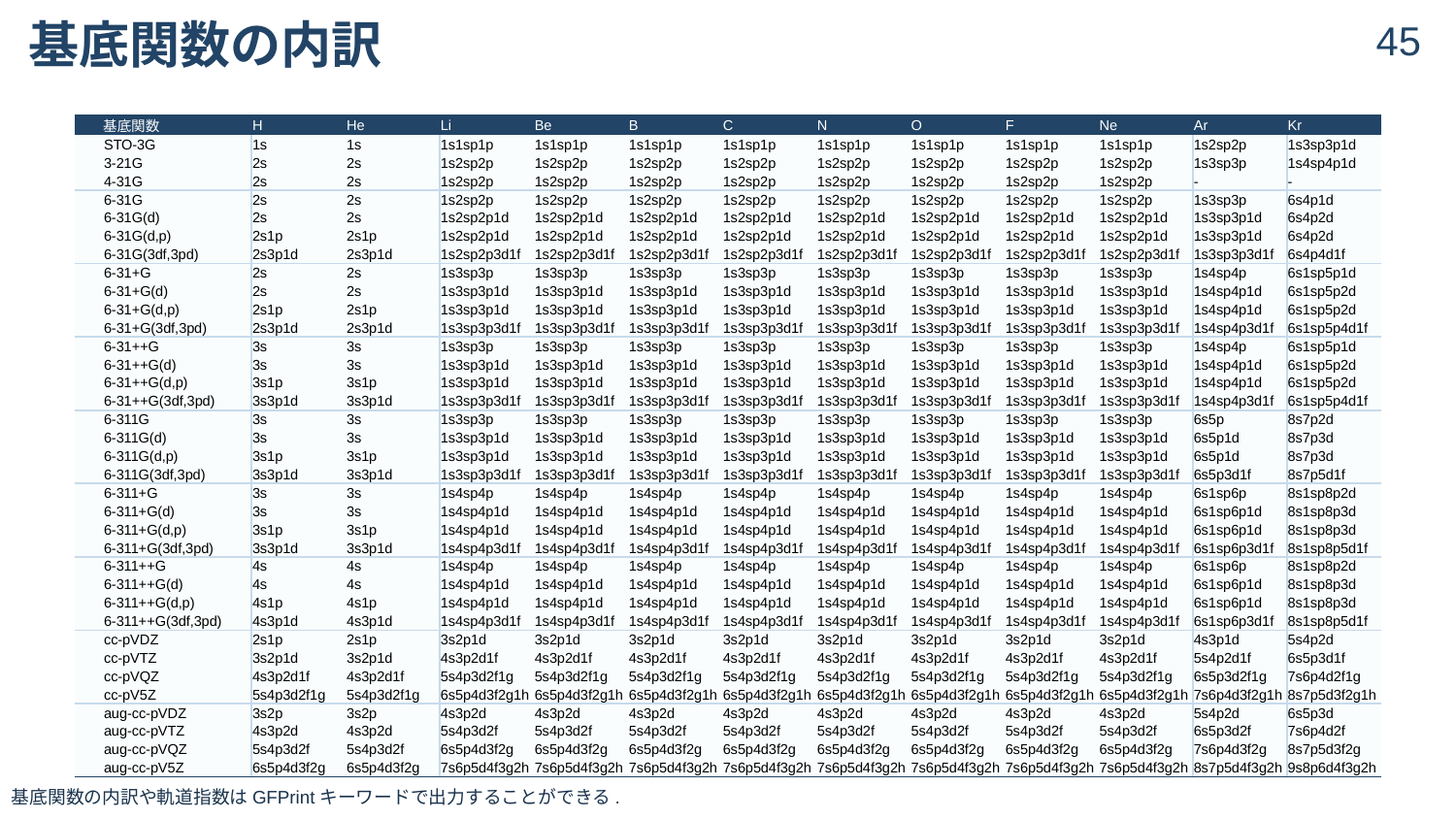

# 基底関数の内訳
45
|  | 基底関数 | H | He | Li | Be | B | C | N | O | F | Ne | Ar | Kr |
| --- | --- | --- | --- | --- | --- | --- | --- | --- | --- | --- | --- | --- | --- |
|  | STO-3G | 1s | 1s | 1s1sp1p | 1s1sp1p | 1s1sp1p | 1s1sp1p | 1s1sp1p | 1s1sp1p | 1s1sp1p | 1s1sp1p | 1s2sp2p | 1s3sp3p1d |
|  | 3-21G | 2s | 2s | 1s2sp2p | 1s2sp2p | 1s2sp2p | 1s2sp2p | 1s2sp2p | 1s2sp2p | 1s2sp2p | 1s2sp2p | 1s3sp3p | 1s4sp4p1d |
|  | 4-31G | 2s | 2s | 1s2sp2p | 1s2sp2p | 1s2sp2p | 1s2sp2p | 1s2sp2p | 1s2sp2p | 1s2sp2p | 1s2sp2p | - | - |
|  | 6-31G | 2s | 2s | 1s2sp2p | 1s2sp2p | 1s2sp2p | 1s2sp2p | 1s2sp2p | 1s2sp2p | 1s2sp2p | 1s2sp2p | 1s3sp3p | 6s4p1d |
|  | 6-31G(d) | 2s | 2s | 1s2sp2p1d | 1s2sp2p1d | 1s2sp2p1d | 1s2sp2p1d | 1s2sp2p1d | 1s2sp2p1d | 1s2sp2p1d | 1s2sp2p1d | 1s3sp3p1d | 6s4p2d |
|  | 6-31G(d,p) | 2s1p | 2s1p | 1s2sp2p1d | 1s2sp2p1d | 1s2sp2p1d | 1s2sp2p1d | 1s2sp2p1d | 1s2sp2p1d | 1s2sp2p1d | 1s2sp2p1d | 1s3sp3p1d | 6s4p2d |
|  | 6-31G(3df,3pd) | 2s3p1d | 2s3p1d | 1s2sp2p3d1f | 1s2sp2p3d1f | 1s2sp2p3d1f | 1s2sp2p3d1f | 1s2sp2p3d1f | 1s2sp2p3d1f | 1s2sp2p3d1f | 1s2sp2p3d1f | 1s3sp3p3d1f | 6s4p4d1f |
|  | 6-31+G | 2s | 2s | 1s3sp3p | 1s3sp3p | 1s3sp3p | 1s3sp3p | 1s3sp3p | 1s3sp3p | 1s3sp3p | 1s3sp3p | 1s4sp4p | 6s1sp5p1d |
|  | 6-31+G(d) | 2s | 2s | 1s3sp3p1d | 1s3sp3p1d | 1s3sp3p1d | 1s3sp3p1d | 1s3sp3p1d | 1s3sp3p1d | 1s3sp3p1d | 1s3sp3p1d | 1s4sp4p1d | 6s1sp5p2d |
|  | 6-31+G(d,p) | 2s1p | 2s1p | 1s3sp3p1d | 1s3sp3p1d | 1s3sp3p1d | 1s3sp3p1d | 1s3sp3p1d | 1s3sp3p1d | 1s3sp3p1d | 1s3sp3p1d | 1s4sp4p1d | 6s1sp5p2d |
|  | 6-31+G(3df,3pd) | 2s3p1d | 2s3p1d | 1s3sp3p3d1f | 1s3sp3p3d1f | 1s3sp3p3d1f | 1s3sp3p3d1f | 1s3sp3p3d1f | 1s3sp3p3d1f | 1s3sp3p3d1f | 1s3sp3p3d1f | 1s4sp4p3d1f | 6s1sp5p4d1f |
|  | 6-31++G | 3s | 3s | 1s3sp3p | 1s3sp3p | 1s3sp3p | 1s3sp3p | 1s3sp3p | 1s3sp3p | 1s3sp3p | 1s3sp3p | 1s4sp4p | 6s1sp5p1d |
|  | 6-31++G(d) | 3s | 3s | 1s3sp3p1d | 1s3sp3p1d | 1s3sp3p1d | 1s3sp3p1d | 1s3sp3p1d | 1s3sp3p1d | 1s3sp3p1d | 1s3sp3p1d | 1s4sp4p1d | 6s1sp5p2d |
|  | 6-31++G(d,p) | 3s1p | 3s1p | 1s3sp3p1d | 1s3sp3p1d | 1s3sp3p1d | 1s3sp3p1d | 1s3sp3p1d | 1s3sp3p1d | 1s3sp3p1d | 1s3sp3p1d | 1s4sp4p1d | 6s1sp5p2d |
|  | 6-31++G(3df,3pd) | 3s3p1d | 3s3p1d | 1s3sp3p3d1f | 1s3sp3p3d1f | 1s3sp3p3d1f | 1s3sp3p3d1f | 1s3sp3p3d1f | 1s3sp3p3d1f | 1s3sp3p3d1f | 1s3sp3p3d1f | 1s4sp4p3d1f | 6s1sp5p4d1f |
|  | 6-311G | 3s | 3s | 1s3sp3p | 1s3sp3p | 1s3sp3p | 1s3sp3p | 1s3sp3p | 1s3sp3p | 1s3sp3p | 1s3sp3p | 6s5p | 8s7p2d |
|  | 6-311G(d) | 3s | 3s | 1s3sp3p1d | 1s3sp3p1d | 1s3sp3p1d | 1s3sp3p1d | 1s3sp3p1d | 1s3sp3p1d | 1s3sp3p1d | 1s3sp3p1d | 6s5p1d | 8s7p3d |
|  | 6-311G(d,p) | 3s1p | 3s1p | 1s3sp3p1d | 1s3sp3p1d | 1s3sp3p1d | 1s3sp3p1d | 1s3sp3p1d | 1s3sp3p1d | 1s3sp3p1d | 1s3sp3p1d | 6s5p1d | 8s7p3d |
|  | 6-311G(3df,3pd) | 3s3p1d | 3s3p1d | 1s3sp3p3d1f | 1s3sp3p3d1f | 1s3sp3p3d1f | 1s3sp3p3d1f | 1s3sp3p3d1f | 1s3sp3p3d1f | 1s3sp3p3d1f | 1s3sp3p3d1f | 6s5p3d1f | 8s7p5d1f |
|  | 6-311+G | 3s | 3s | 1s4sp4p | 1s4sp4p | 1s4sp4p | 1s4sp4p | 1s4sp4p | 1s4sp4p | 1s4sp4p | 1s4sp4p | 6s1sp6p | 8s1sp8p2d |
|  | 6-311+G(d) | 3s | 3s | 1s4sp4p1d | 1s4sp4p1d | 1s4sp4p1d | 1s4sp4p1d | 1s4sp4p1d | 1s4sp4p1d | 1s4sp4p1d | 1s4sp4p1d | 6s1sp6p1d | 8s1sp8p3d |
|  | 6-311+G(d,p) | 3s1p | 3s1p | 1s4sp4p1d | 1s4sp4p1d | 1s4sp4p1d | 1s4sp4p1d | 1s4sp4p1d | 1s4sp4p1d | 1s4sp4p1d | 1s4sp4p1d | 6s1sp6p1d | 8s1sp8p3d |
|  | 6-311+G(3df,3pd) | 3s3p1d | 3s3p1d | 1s4sp4p3d1f | 1s4sp4p3d1f | 1s4sp4p3d1f | 1s4sp4p3d1f | 1s4sp4p3d1f | 1s4sp4p3d1f | 1s4sp4p3d1f | 1s4sp4p3d1f | 6s1sp6p3d1f | 8s1sp8p5d1f |
|  | 6-311++G | 4s | 4s | 1s4sp4p | 1s4sp4p | 1s4sp4p | 1s4sp4p | 1s4sp4p | 1s4sp4p | 1s4sp4p | 1s4sp4p | 6s1sp6p | 8s1sp8p2d |
|  | 6-311++G(d) | 4s | 4s | 1s4sp4p1d | 1s4sp4p1d | 1s4sp4p1d | 1s4sp4p1d | 1s4sp4p1d | 1s4sp4p1d | 1s4sp4p1d | 1s4sp4p1d | 6s1sp6p1d | 8s1sp8p3d |
|  | 6-311++G(d,p) | 4s1p | 4s1p | 1s4sp4p1d | 1s4sp4p1d | 1s4sp4p1d | 1s4sp4p1d | 1s4sp4p1d | 1s4sp4p1d | 1s4sp4p1d | 1s4sp4p1d | 6s1sp6p1d | 8s1sp8p3d |
|  | 6-311++G(3df,3pd) | 4s3p1d | 4s3p1d | 1s4sp4p3d1f | 1s4sp4p3d1f | 1s4sp4p3d1f | 1s4sp4p3d1f | 1s4sp4p3d1f | 1s4sp4p3d1f | 1s4sp4p3d1f | 1s4sp4p3d1f | 6s1sp6p3d1f | 8s1sp8p5d1f |
|  | cc-pVDZ | 2s1p | 2s1p | 3s2p1d | 3s2p1d | 3s2p1d | 3s2p1d | 3s2p1d | 3s2p1d | 3s2p1d | 3s2p1d | 4s3p1d | 5s4p2d |
|  | cc-pVTZ | 3s2p1d | 3s2p1d | 4s3p2d1f | 4s3p2d1f | 4s3p2d1f | 4s3p2d1f | 4s3p2d1f | 4s3p2d1f | 4s3p2d1f | 4s3p2d1f | 5s4p2d1f | 6s5p3d1f |
|  | cc-pVQZ | 4s3p2d1f | 4s3p2d1f | 5s4p3d2f1g | 5s4p3d2f1g | 5s4p3d2f1g | 5s4p3d2f1g | 5s4p3d2f1g | 5s4p3d2f1g | 5s4p3d2f1g | 5s4p3d2f1g | 6s5p3d2f1g | 7s6p4d2f1g |
|  | cc-pV5Z | 5s4p3d2f1g | 5s4p3d2f1g | 6s5p4d3f2g1h | 6s5p4d3f2g1h | 6s5p4d3f2g1h | 6s5p4d3f2g1h | 6s5p4d3f2g1h | 6s5p4d3f2g1h | 6s5p4d3f2g1h | 6s5p4d3f2g1h | 7s6p4d3f2g1h | 8s7p5d3f2g1h |
|  | aug-cc-pVDZ | 3s2p | 3s2p | 4s3p2d | 4s3p2d | 4s3p2d | 4s3p2d | 4s3p2d | 4s3p2d | 4s3p2d | 4s3p2d | 5s4p2d | 6s5p3d |
|  | aug-cc-pVTZ | 4s3p2d | 4s3p2d | 5s4p3d2f | 5s4p3d2f | 5s4p3d2f | 5s4p3d2f | 5s4p3d2f | 5s4p3d2f | 5s4p3d2f | 5s4p3d2f | 6s5p3d2f | 7s6p4d2f |
|  | aug-cc-pVQZ | 5s4p3d2f | 5s4p3d2f | 6s5p4d3f2g | 6s5p4d3f2g | 6s5p4d3f2g | 6s5p4d3f2g | 6s5p4d3f2g | 6s5p4d3f2g | 6s5p4d3f2g | 6s5p4d3f2g | 7s6p4d3f2g | 8s7p5d3f2g |
|  | aug-cc-pV5Z | 6s5p4d3f2g | 6s5p4d3f2g | 7s6p5d4f3g2h | 7s6p5d4f3g2h | 7s6p5d4f3g2h | 7s6p5d4f3g2h | 7s6p5d4f3g2h | 7s6p5d4f3g2h | 7s6p5d4f3g2h | 7s6p5d4f3g2h | 8s7p5d4f3g2h | 9s8p6d4f3g2h |
基底関数の内訳や軌道指数はGFPrintキーワードで出力することができる.